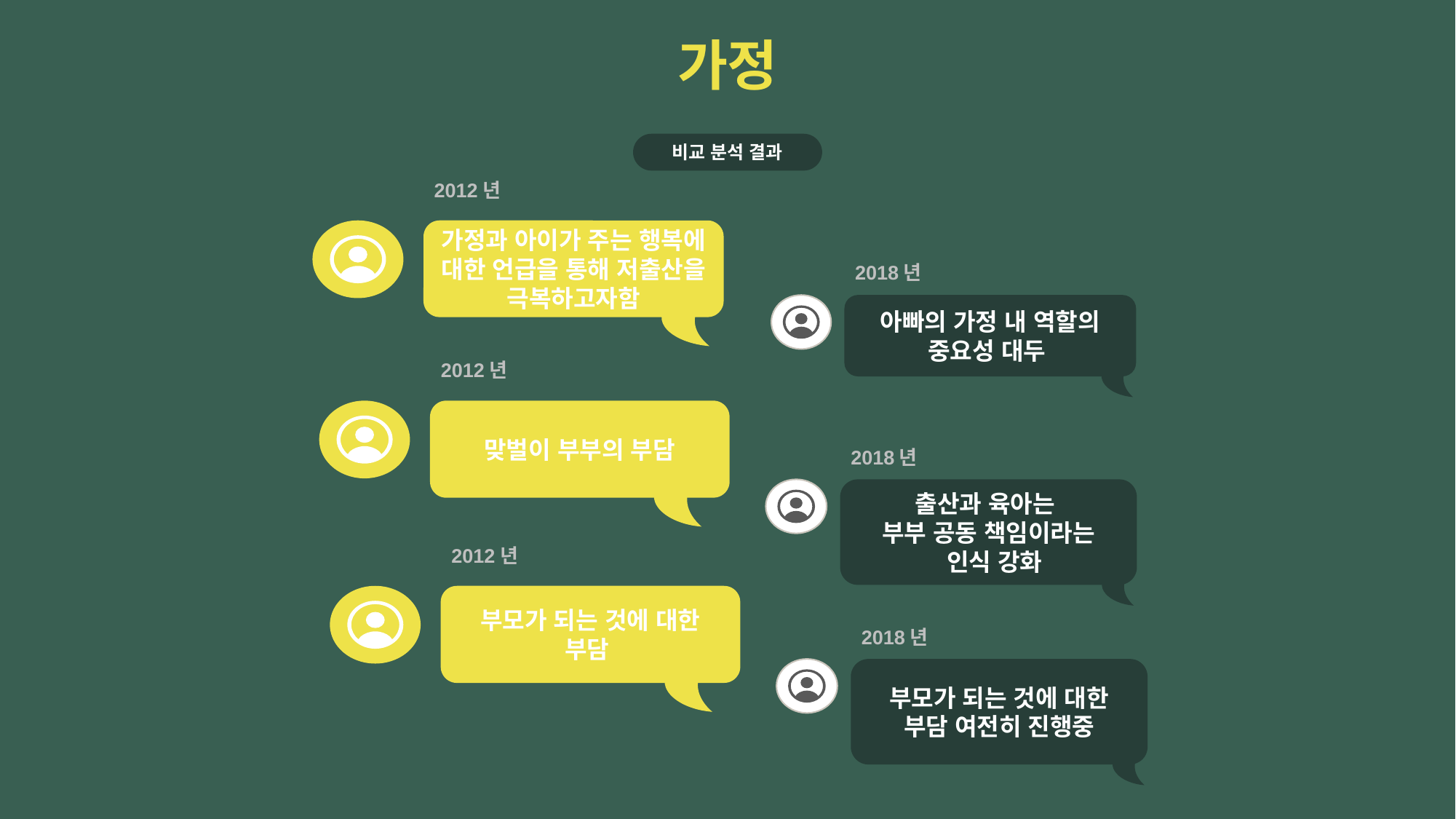

가정
비교 분석 결과
2012년
가정과 아이가 주는 행복에 대한 언급을 통해 저출산을 극복하고자함

2018년

아빠의 가정 내 역할의 중요성 대두

2012년

맞벌이 부부의 부담

2018년

출산과 육아는
부부 공동 책임이라는
 인식 강화

2012년

부모가 되는 것에 대한 부담

2018년

부모가 되는 것에 대한 부담 여전히 진행중